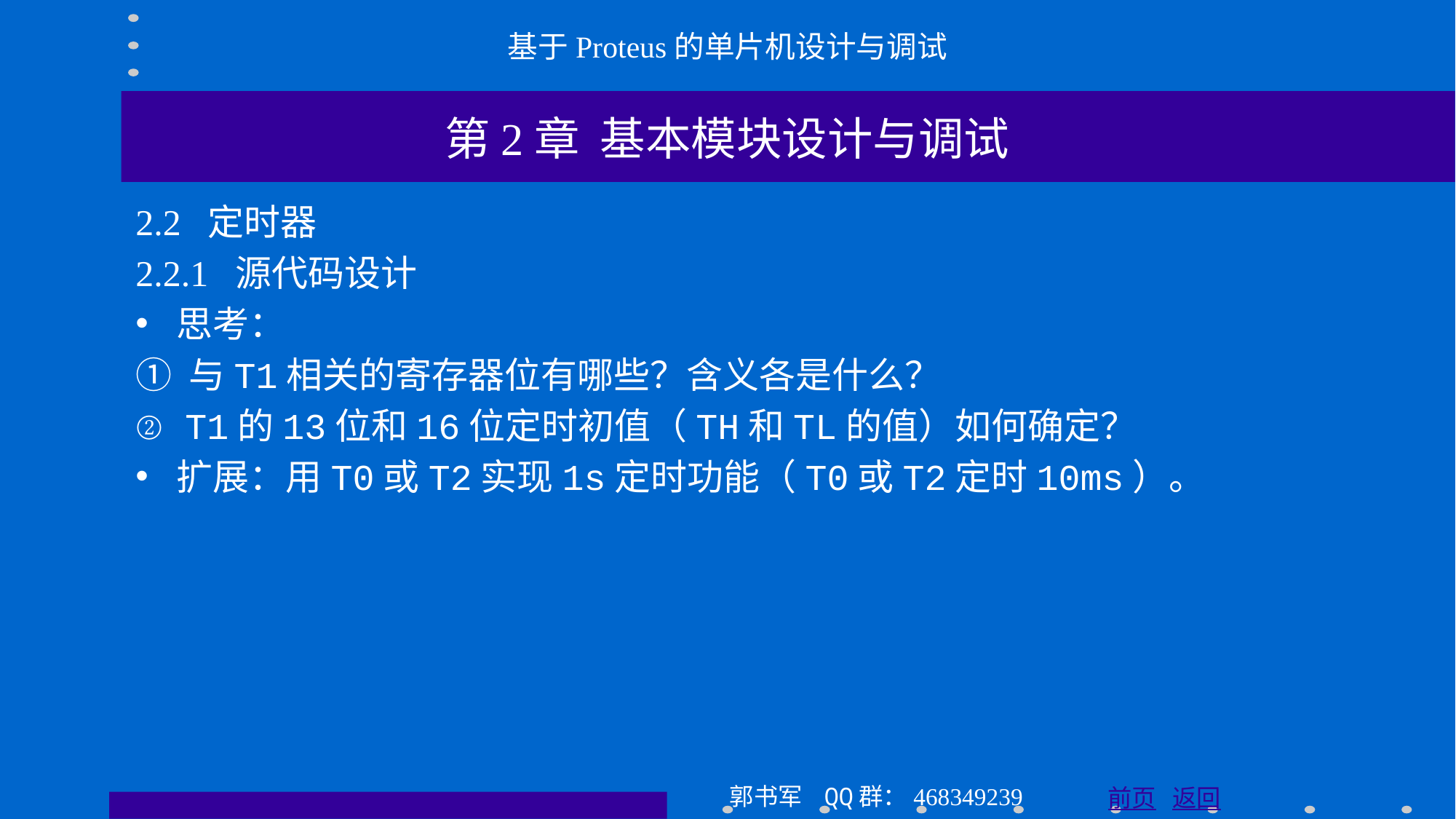

基于Proteus的单片机设计与调试
第2章  基本模块设计与调试
2.2  定时器
2.2.1  源代码设计
思考：
① 与T1相关的寄存器位有哪些？含义各是什么？
② T1的13位和16位定时初值（TH和TL的值）如何确定？
扩展：用T0或T2实现1s定时功能（T0或T2定时10ms）。

郭书军   QQ群：468349239
前页   返回